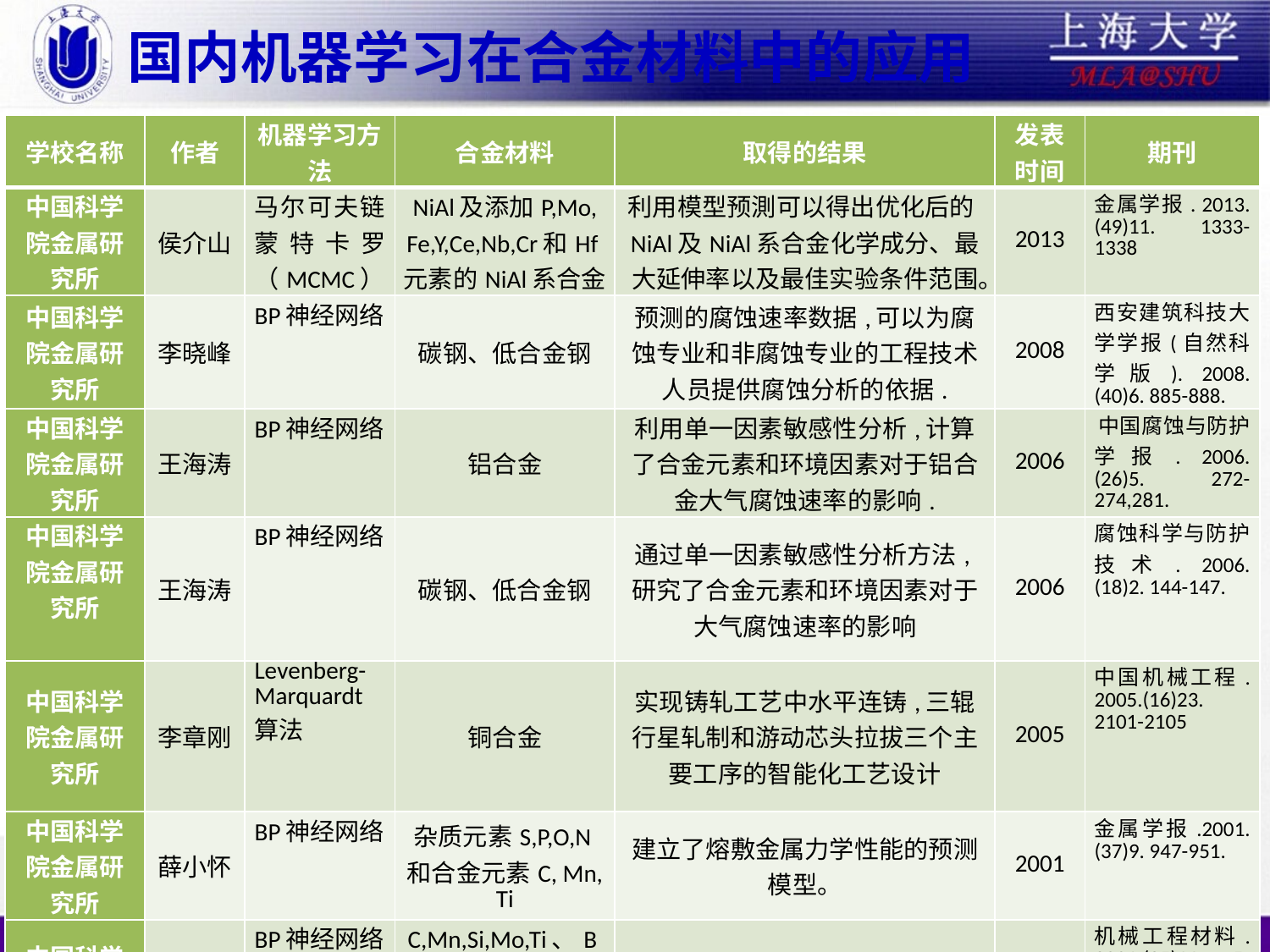

# 国内机器学习在合金材料中的应用

| 学校名称 | 作者 | 机器学习方法 | 合金材料 | 取得的结果 | 发表 时间 | 期刊 |
| --- | --- | --- | --- | --- | --- | --- |
| 中国科学院金属研究所 | 侯介山 | 马尔可夫链蒙特卡罗（MCMC） | NiAl及添加P,Mo, Fe,Y,Ce,Nb,Cr和Hf元素的NiAl系合金 | 利用模型预測可以得出优化后的NiAl及NiAl系合金化学成分、最大延伸率以及最佳实验条件范围。 | 2013 | 金属学报. 2013.(49)11. 1333-1338 |
| 中国科学院金属研究所 | 李晓峰 | BP神经网络 | 碳钢、低合金钢 | 预测的腐蚀速率数据,可以为腐蚀专业和非腐蚀专业的工程技术人员提供腐蚀分析的依据. | 2008 | 西安建筑科技大学学报(自然科学版). 2008.(40)6. 885-888. |
| 中国科学院金属研究所 | 王海涛 | BP神经网络 | 铝合金 | 利用单一因素敏感性分析,计算了合金元素和环境因素对于铝合金大气腐蚀速率的影响. | 2006 | 中国腐蚀与防护学报. 2006. (26)5. 272-274,281. |
| 中国科学院金属研究所 | 王海涛 | BP神经网络 | 碳钢、低合金钢 | 通过单一因素敏感性分析方法,研究了合金元素和环境因素对于大气腐蚀速率的影响 | 2006 | 腐蚀科学与防护技术. 2006.(18)2. 144-147. |
| 中国科学院金属研究所 | 李章刚 | Levenberg-Marquardt算法 | 铜合金 | 实现铸轧工艺中水平连铸,三辊行星轧制和游动芯头拉拔三个主要工序的智能化工艺设计 | 2005 | 中国机械工程. 2005.(16)23. 2101-2105 |
| 中国科学院金属研究所 | 薛小怀 | BP神经网络 | 杂质元素S,P,O,N和合金元素C, Mn, Ti | 建立了熔敷金属力学性能的预测模型。 | 2001 | 金属学报.2001.(37)9. 947-951. |
| 中国科学院金属研究所 | 薛小怀 | BP神经网络 | C,Mn,Si,Mo,Ti、B、Ni、Cu、S、P、O、N等合金化元素 | 合金元素对熔敷金属低温韧性的影响。 | 2001 | 机械工程材料. 2001.(25)11. 5-10,13. |